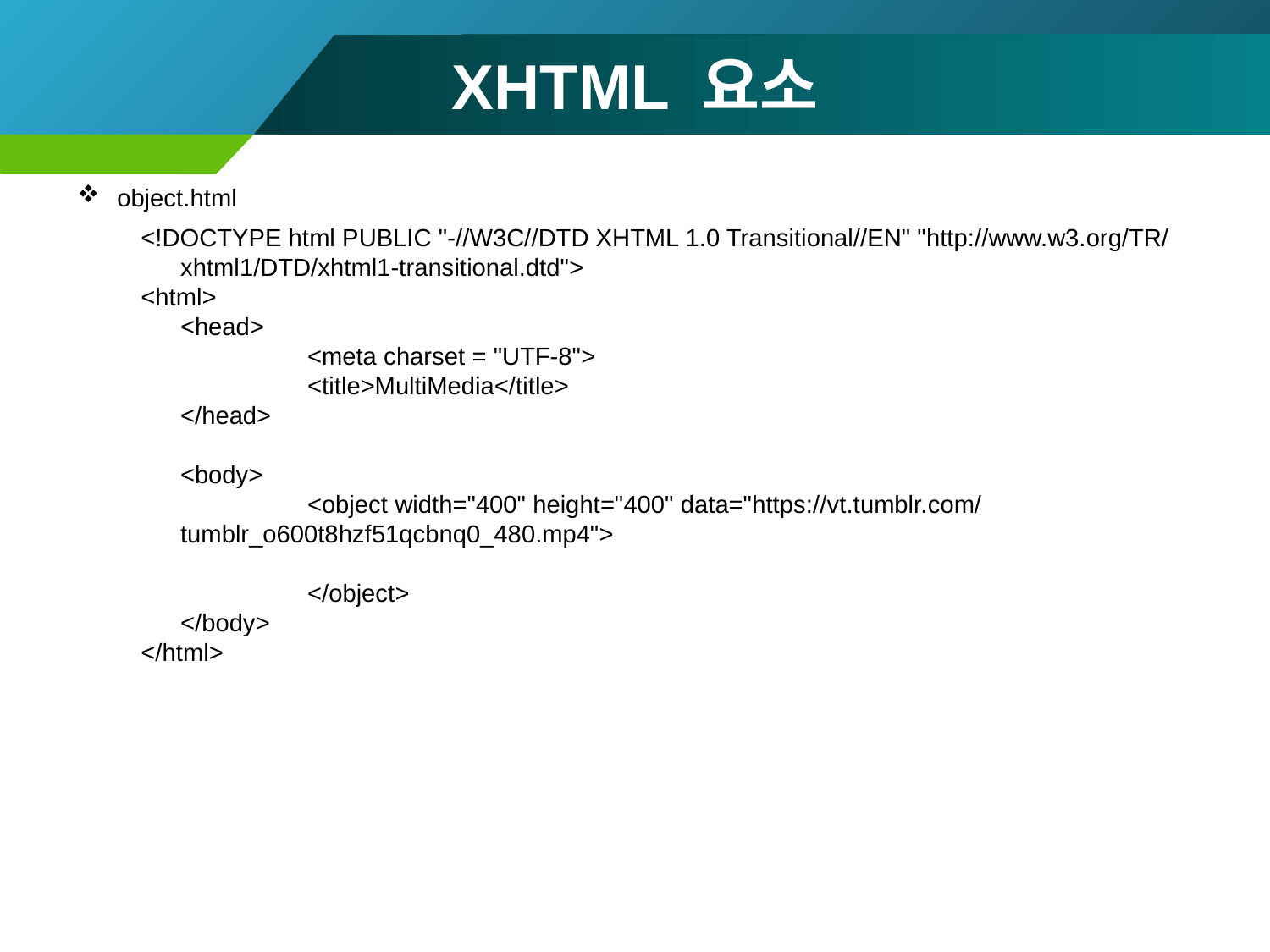

# XHTML 요소
object.html
<!DOCTYPE html PUBLIC "-//W3C//DTD XHTML 1.0 Transitional//EN" "http://www.w3.org/TR/xhtml1/DTD/xhtml1-transitional.dtd">
<html>
	<head>
		<meta charset = "UTF-8">
		<title>MultiMedia</title>
	</head>

	<body>
		<object width="400" height="400" data="https://vt.tumblr.com/tumblr_o600t8hzf51qcbnq0_480.mp4">

		</object>
	</body>
</html>
106